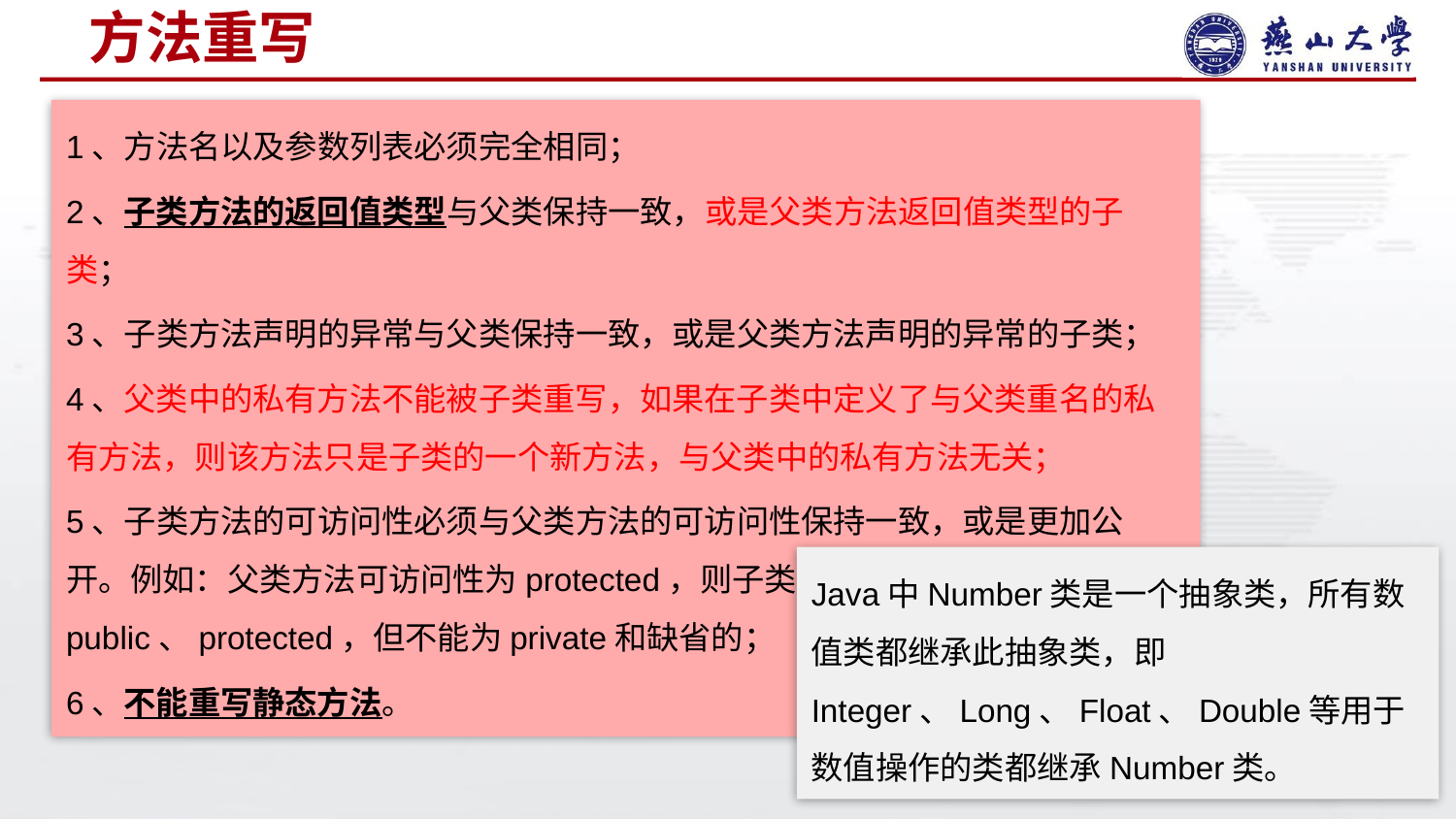

# 方法重写
1、方法名以及参数列表必须完全相同；
2、子类方法的返回值类型与父类保持一致，或是父类方法返回值类型的子类；
3、子类方法声明的异常与父类保持一致，或是父类方法声明的异常的子类；
4、父类中的私有方法不能被子类重写，如果在子类中定义了与父类重名的私有方法，则该方法只是子类的一个新方法，与父类中的私有方法无关；
5、子类方法的可访问性必须与父类方法的可访问性保持一致，或是更加公开。例如：父类方法可访问性为protected，则子类方法可以为public、protected，但不能为private和缺省的；
6、不能重写静态方法。
Java中Number类是一个抽象类，所有数值类都继承此抽象类，即Integer、Long、Float、Double等用于数值操作的类都继承Number类。